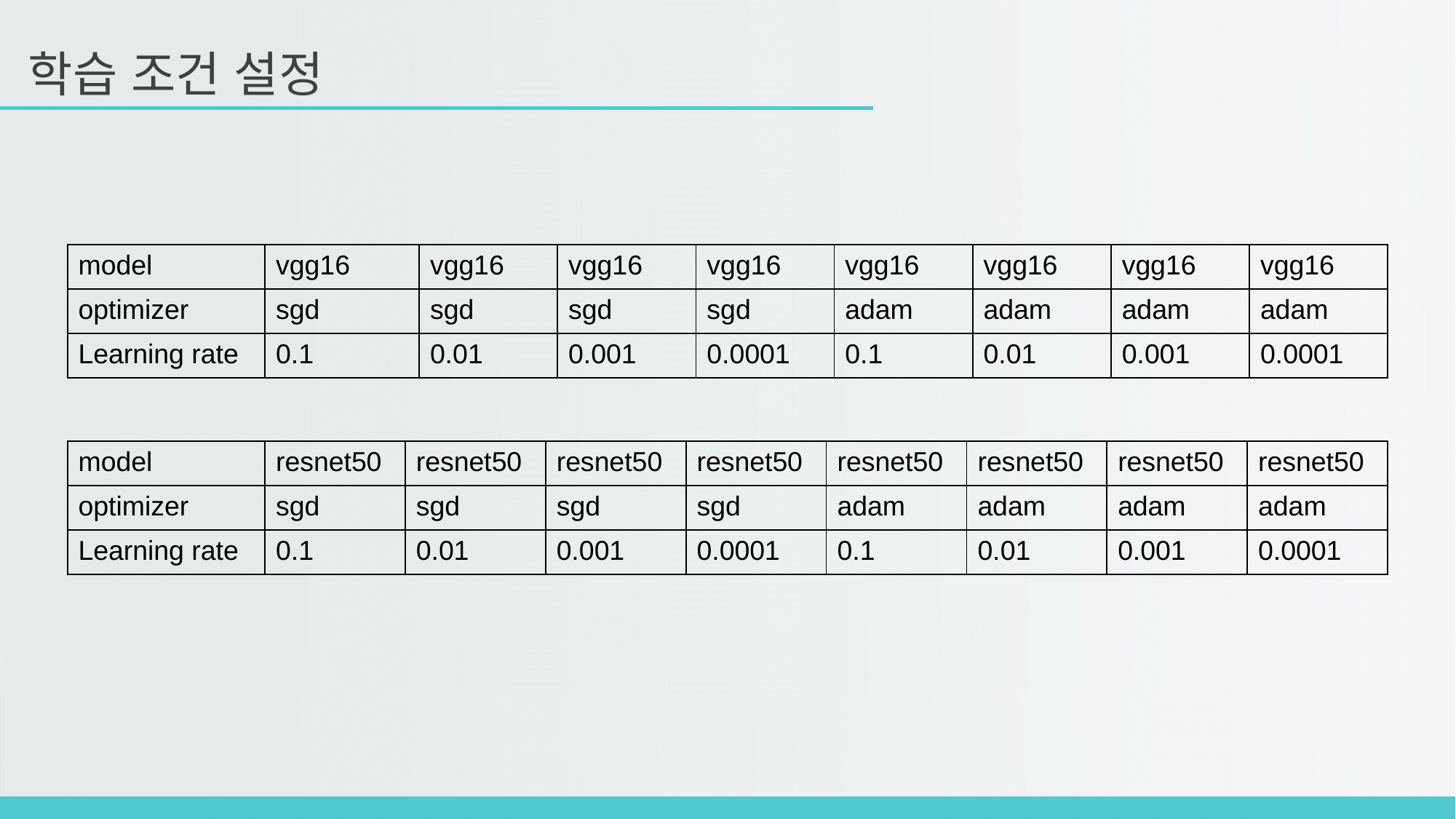

학습 조건 설정
| model | vgg16 | vgg16 | vgg16 | vgg16 | vgg16 | vgg16 | vgg16 | vgg16 |
| --- | --- | --- | --- | --- | --- | --- | --- | --- |
| optimizer | sgd | sgd | sgd | sgd | adam | adam | adam | adam |
| Learning rate | 0.1 | 0.01 | 0.001 | 0.0001 | 0.1 | 0.01 | 0.001 | 0.0001 |
| model | resnet50 | resnet50 | resnet50 | resnet50 | resnet50 | resnet50 | resnet50 | resnet50 |
| --- | --- | --- | --- | --- | --- | --- | --- | --- |
| optimizer | sgd | sgd | sgd | sgd | adam | adam | adam | adam |
| Learning rate | 0.1 | 0.01 | 0.001 | 0.0001 | 0.1 | 0.01 | 0.001 | 0.0001 |